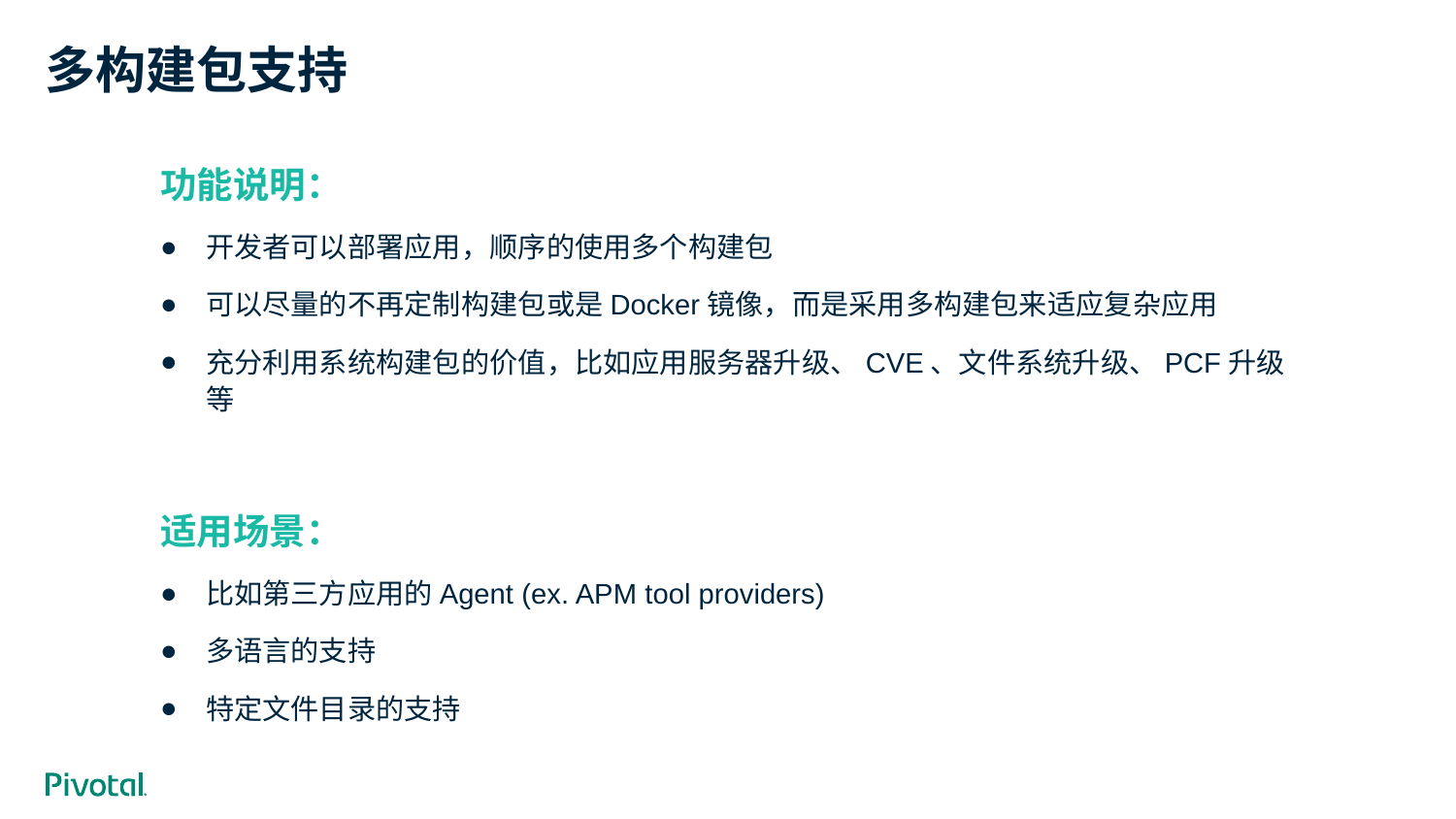

# 多构建包支持
功能说明：
开发者可以部署应用，顺序的使用多个构建包
可以尽量的不再定制构建包或是Docker镜像，而是采用多构建包来适应复杂应用
充分利用系统构建包的价值，比如应用服务器升级、CVE、文件系统升级、PCF升级等

适用场景：
比如第三方应用的Agent (ex. APM tool providers)
多语言的支持
特定文件目录的支持